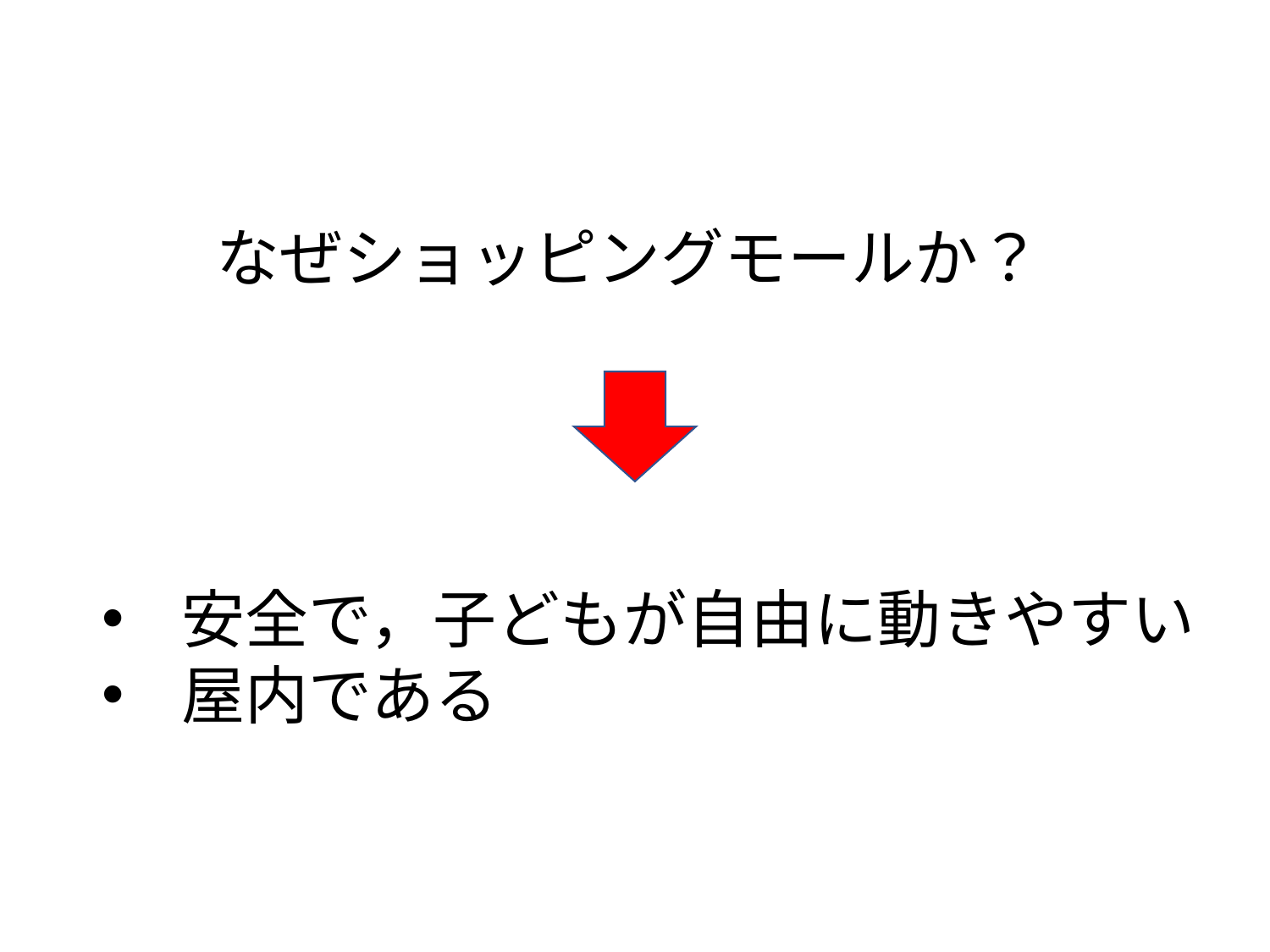

なぜショッピングモールか？

安全で，子どもが自由に動きやすい
屋内である